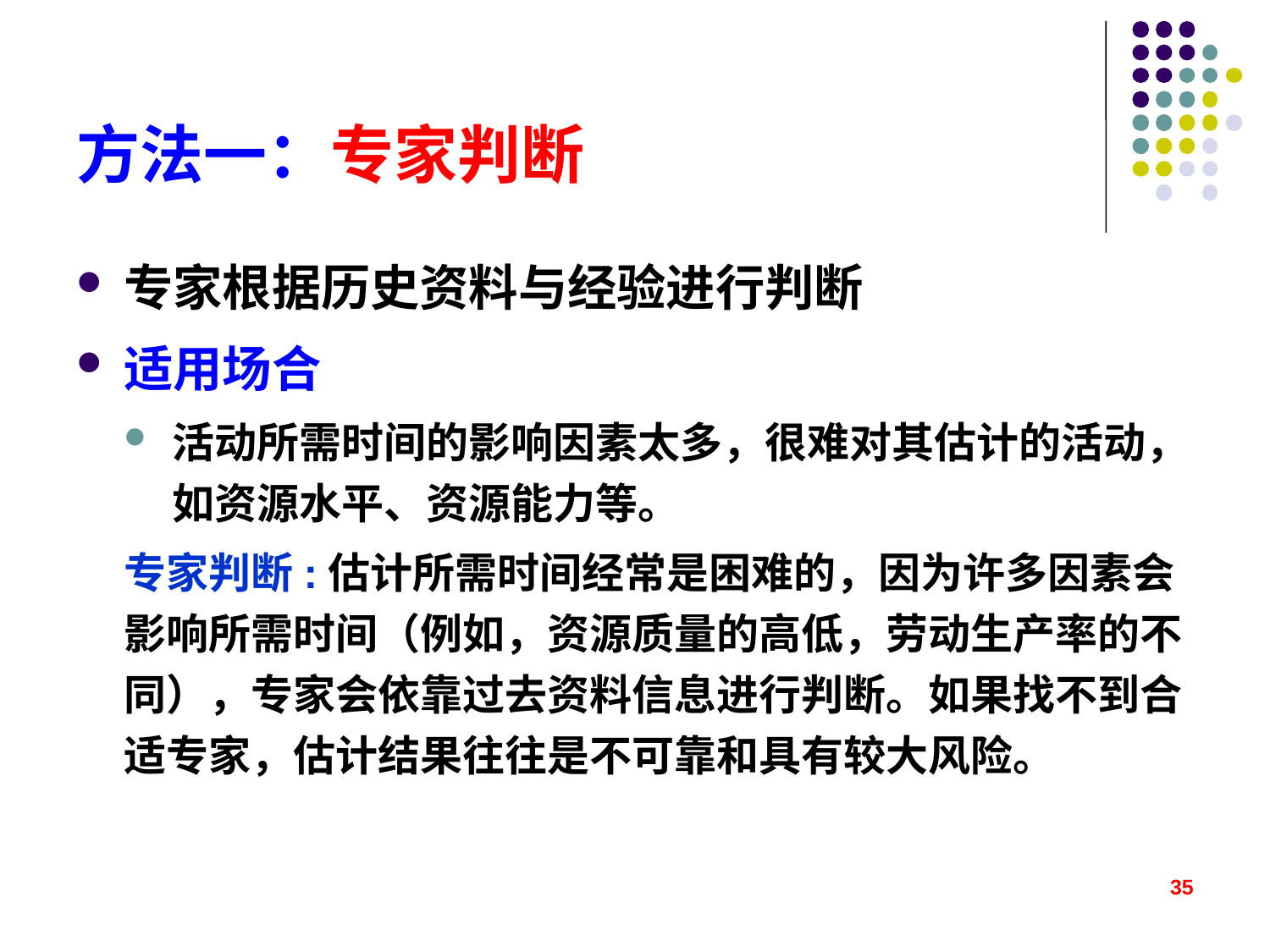

# 方法一：专家判断
专家根据历史资料与经验进行判断
适用场合
活动所需时间的影响因素太多，很难对其估计的活动，如资源水平、资源能力等。
专家判断:估计所需时间经常是困难的，因为许多因素会影响所需时间（例如，资源质量的高低，劳动生产率的不同），专家会依靠过去资料信息进行判断。如果找不到合适专家，估计结果往往是不可靠和具有较大风险。

35